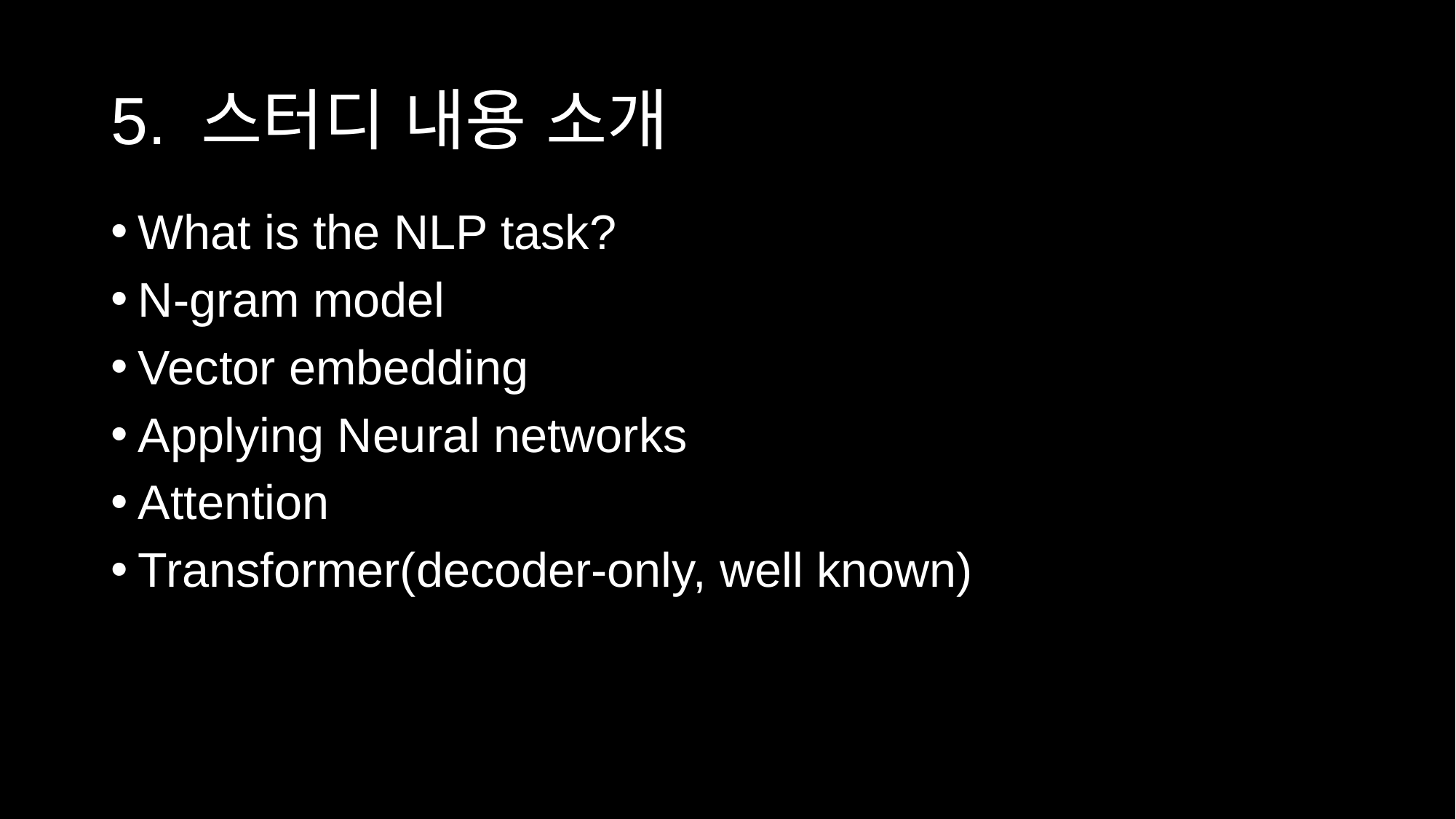

# 5. 스터디 내용 소개
What is the NLP task?
N-gram model
Vector embedding
Applying Neural networks
Attention
Transformer(decoder-only, well known)